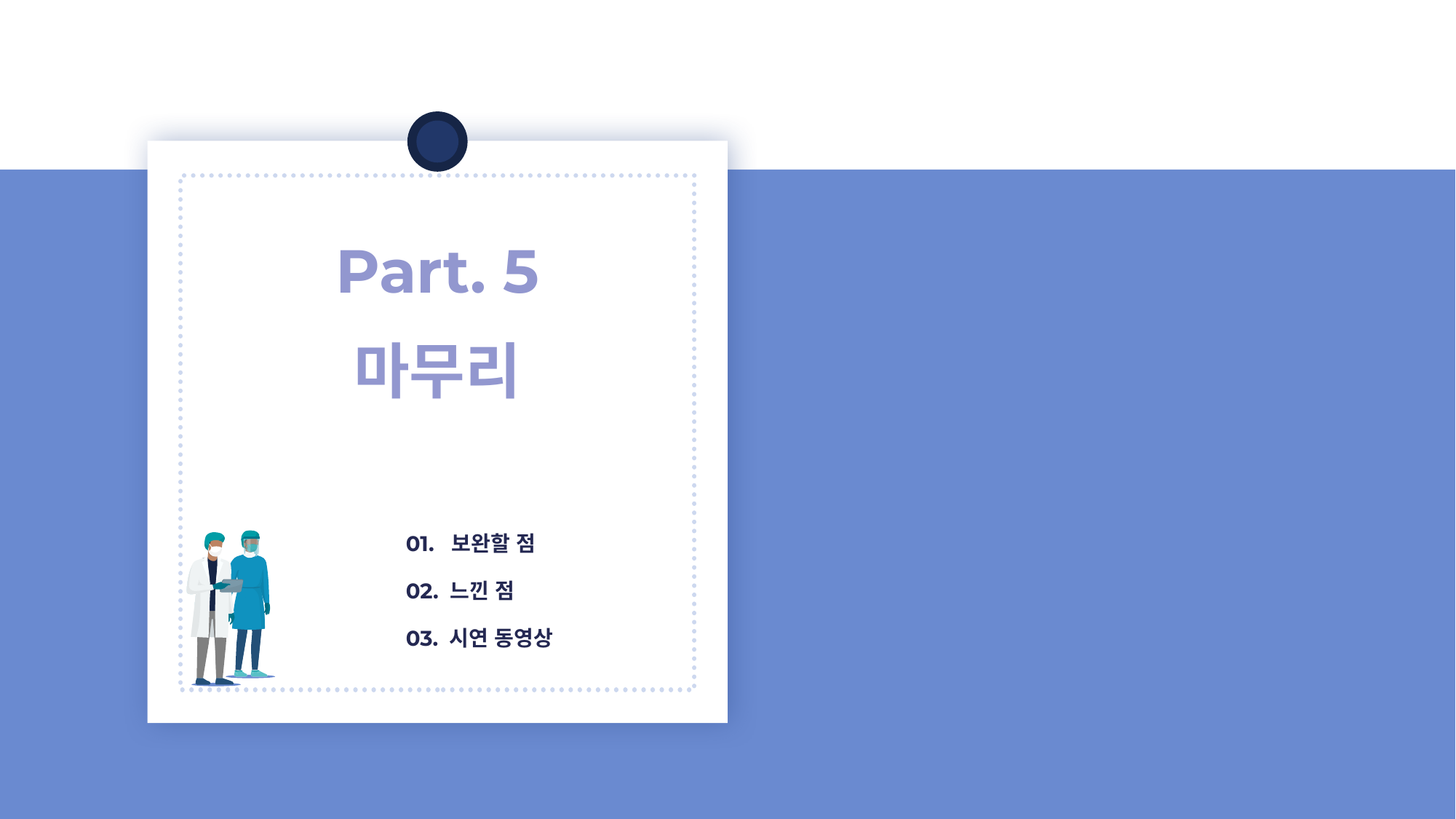

Part. 5
마무리
01.  보완할 점

02. 느낀 점
03. 시연 동영상